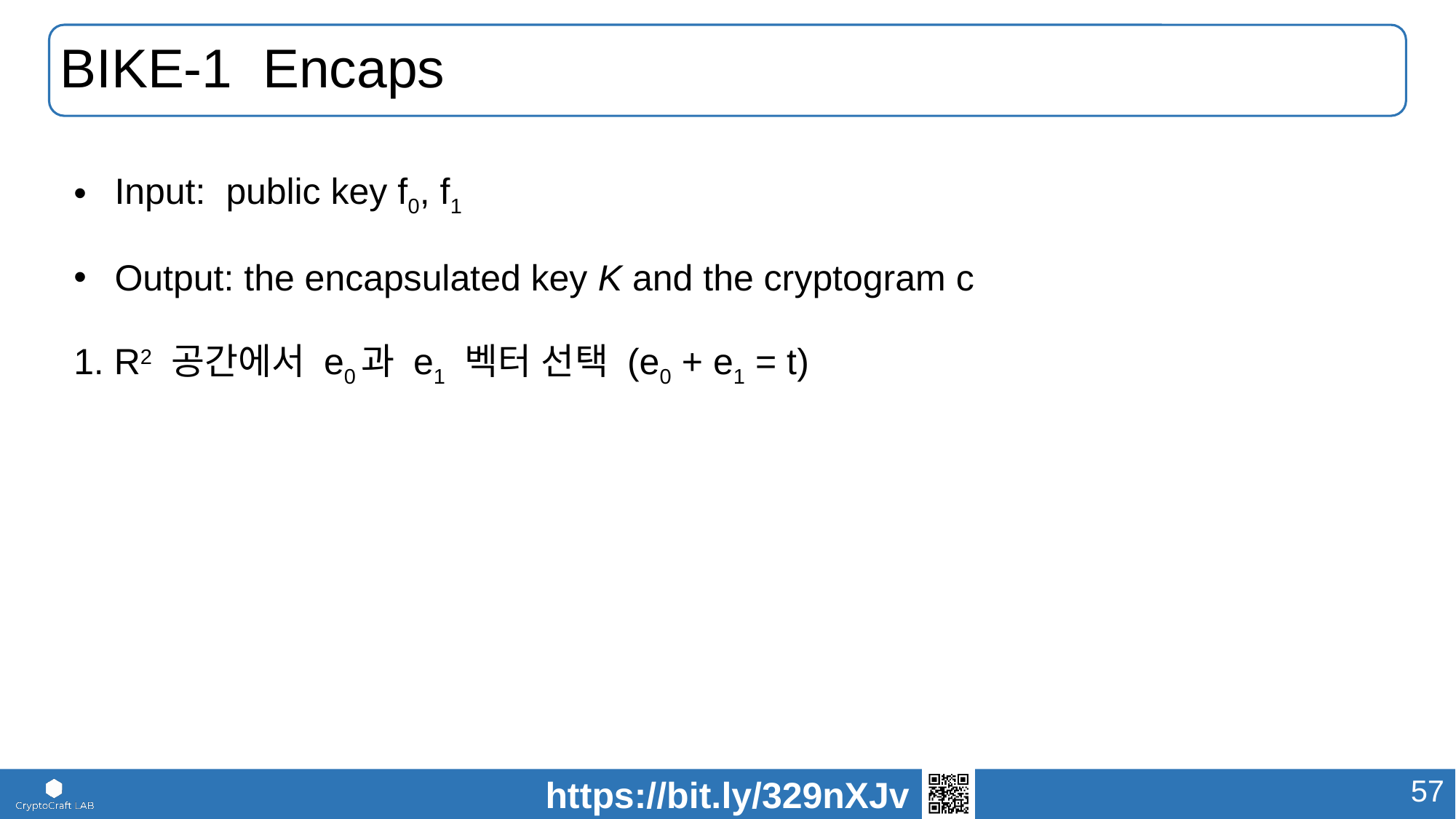

# BIKE-1  Encaps
Input:  public key f0, f1
Output: the encapsulated key K and the cryptogram c
1. R2 공간에서 e0과 e1 벡터 선택 (e0 + e1 = t)